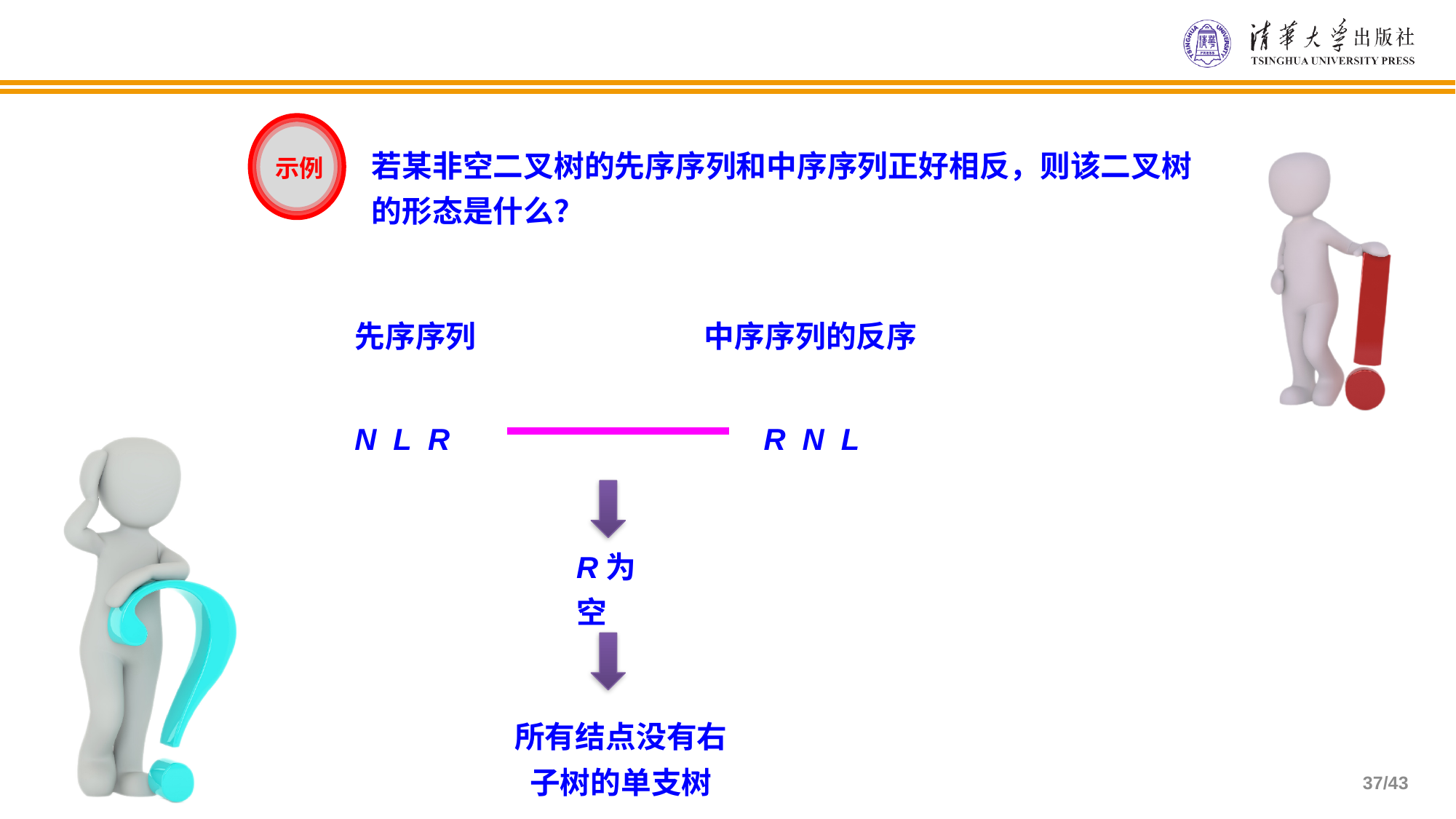

示例
若某非空二叉树的先序序列和中序序列正好相反，则该二叉树的形态是什么？
中序序列的反序
 R  N  L
先序序列
N  L  R

R为空

所有结点没有右子树的单支树
37/43